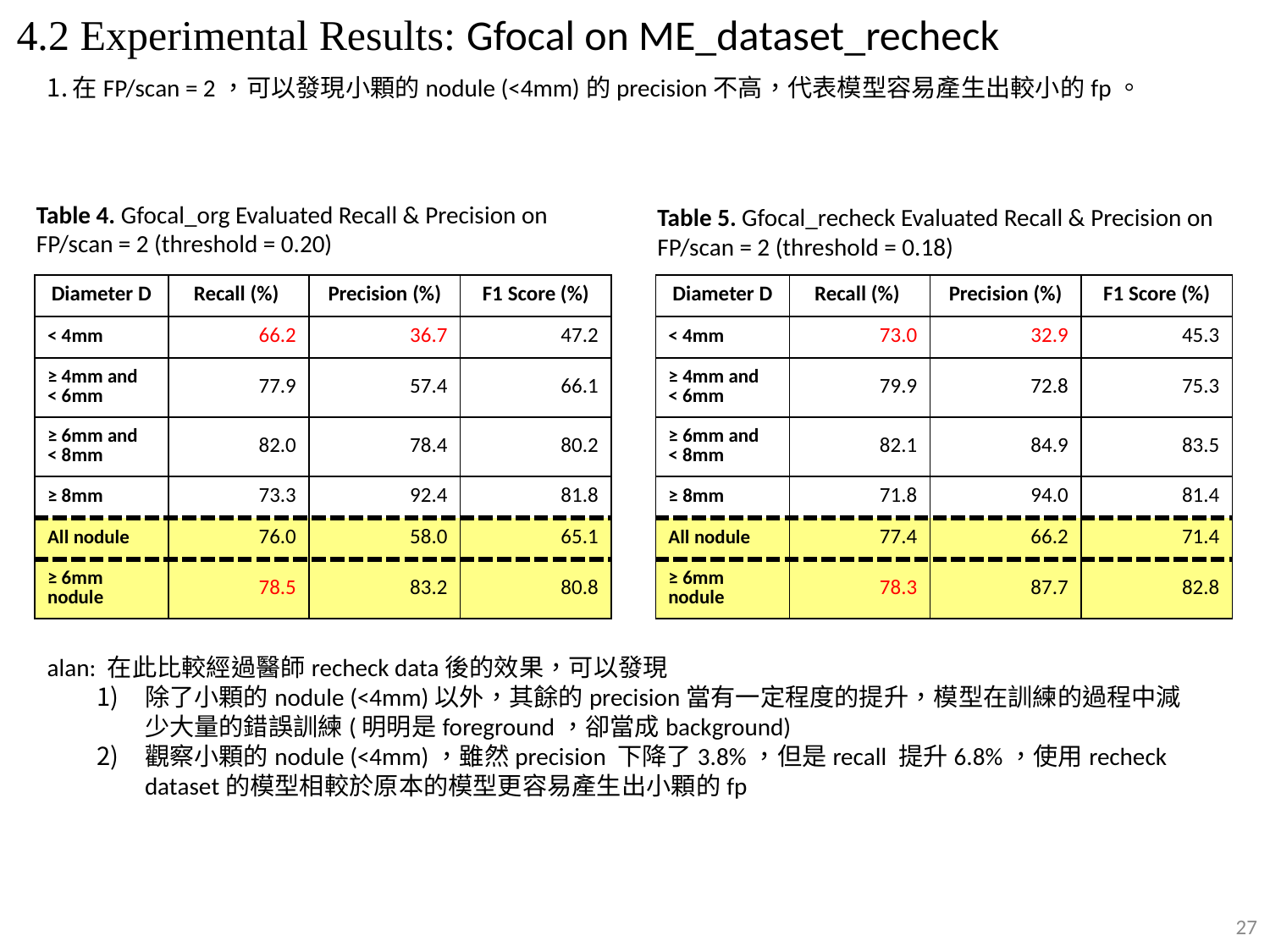

4.2 Experimental Results: Gfocal on ME_dataset_recheck
在FP/scan = 2，可以發現小顆的nodule (<4mm)的precision不高，代表模型容易產生出較小的fp。
Table 4. Gfocal_org Evaluated Recall & Precision on FP/scan = 2 (threshold = 0.20)
Table 5. Gfocal_recheck Evaluated Recall & Precision on FP/scan = 2 (threshold = 0.18)
| Diameter D | Recall (%) | Precision (%) | F1 Score (%) |
| --- | --- | --- | --- |
| < 4mm | 66.2 | 36.7 | 47.2 |
| ≥ 4mm and < 6mm | 77.9 | 57.4 | 66.1 |
| ≥ 6mm and < 8mm | 82.0 | 78.4 | 80.2 |
| ≥ 8mm | 73.3 | 92.4 | 81.8 |
| All nodule | 76.0 | 58.0 | 65.1 |
| ≥ 6mm nodule | 78.5 | 83.2 | 80.8 |
| Diameter D | Recall (%) | Precision (%) | F1 Score (%) |
| --- | --- | --- | --- |
| < 4mm | 73.0 | 32.9 | 45.3 |
| ≥ 4mm and < 6mm | 79.9 | 72.8 | 75.3 |
| ≥ 6mm and < 8mm | 82.1 | 84.9 | 83.5 |
| ≥ 8mm | 71.8 | 94.0 | 81.4 |
| All nodule | 77.4 | 66.2 | 71.4 |
| ≥ 6mm nodule | 78.3 | 87.7 | 82.8 |
alan: 在此比較經過醫師recheck data後的效果，可以發現
除了小顆的nodule (<4mm)以外，其餘的precision當有一定程度的提升，模型在訓練的過程中減少大量的錯誤訓練(明明是foreground，卻當成background)
觀察小顆的nodule (<4mm)，雖然precision 下降了3.8%，但是recall 提升6.8%，使用recheck dataset的模型相較於原本的模型更容易產生出小顆的fp
27